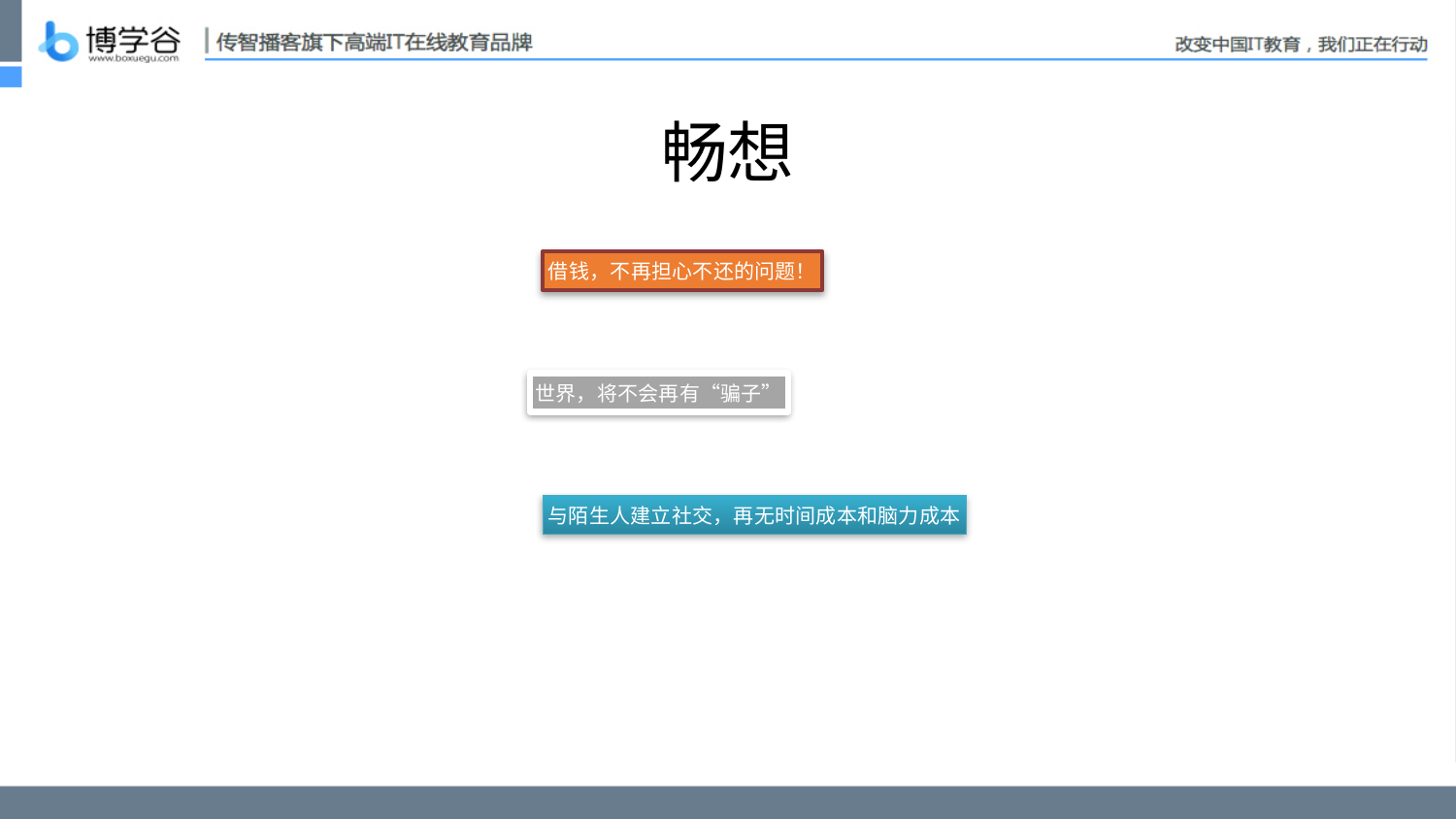

畅想
借钱，不再担心不还的问题！
世界，将不会再有“骗子”
与陌生人建立社交，再无时间成本和脑力成本